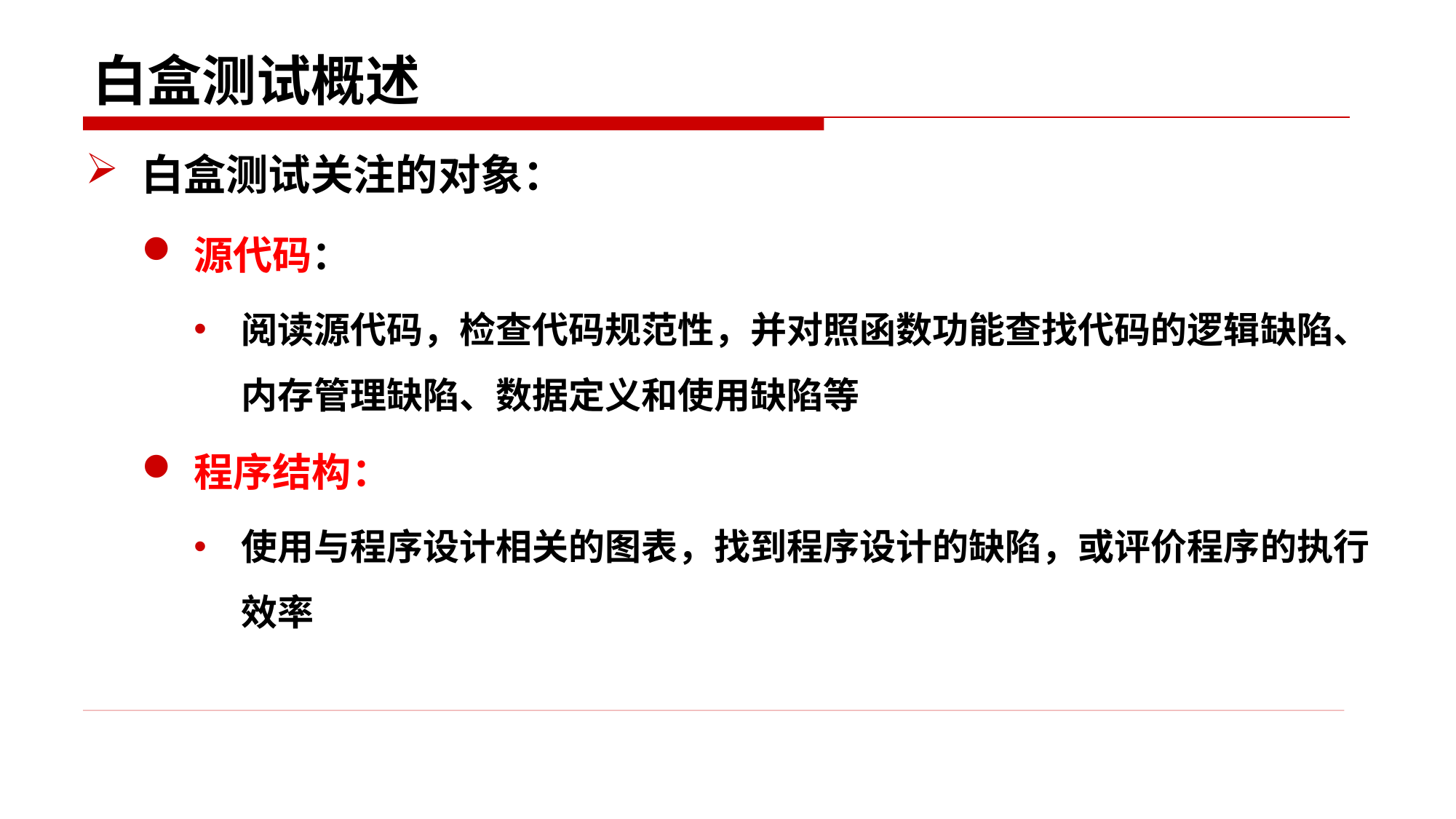

# 白盒测试概述
白盒测试关注的对象：
源代码：
阅读源代码，检查代码规范性，并对照函数功能查找代码的逻辑缺陷、内存管理缺陷、数据定义和使用缺陷等
程序结构：
使用与程序设计相关的图表，找到程序设计的缺陷，或评价程序的执行效率